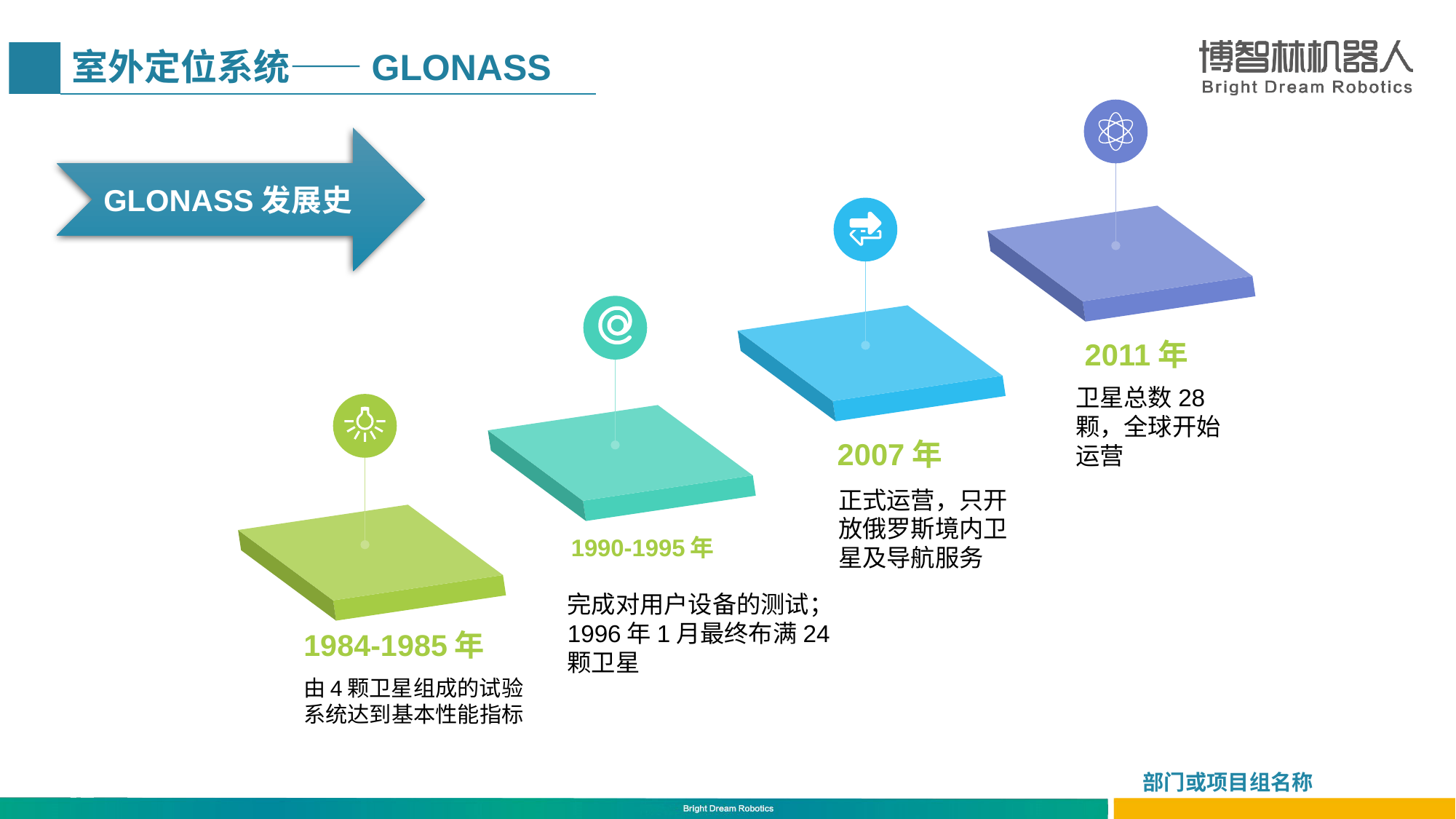

# 室外定位系统——GLONASS

GLONASS发展史

2011年
卫星总数28颗，全球开始运营

2007年
正式运营，只开放俄罗斯境内卫星及导航服务

1990-1995年
完成对用户设备的测试；1996年1月最终布满24颗卫星
1984-1985年
由4颗卫星组成的试验系统达到基本性能指标